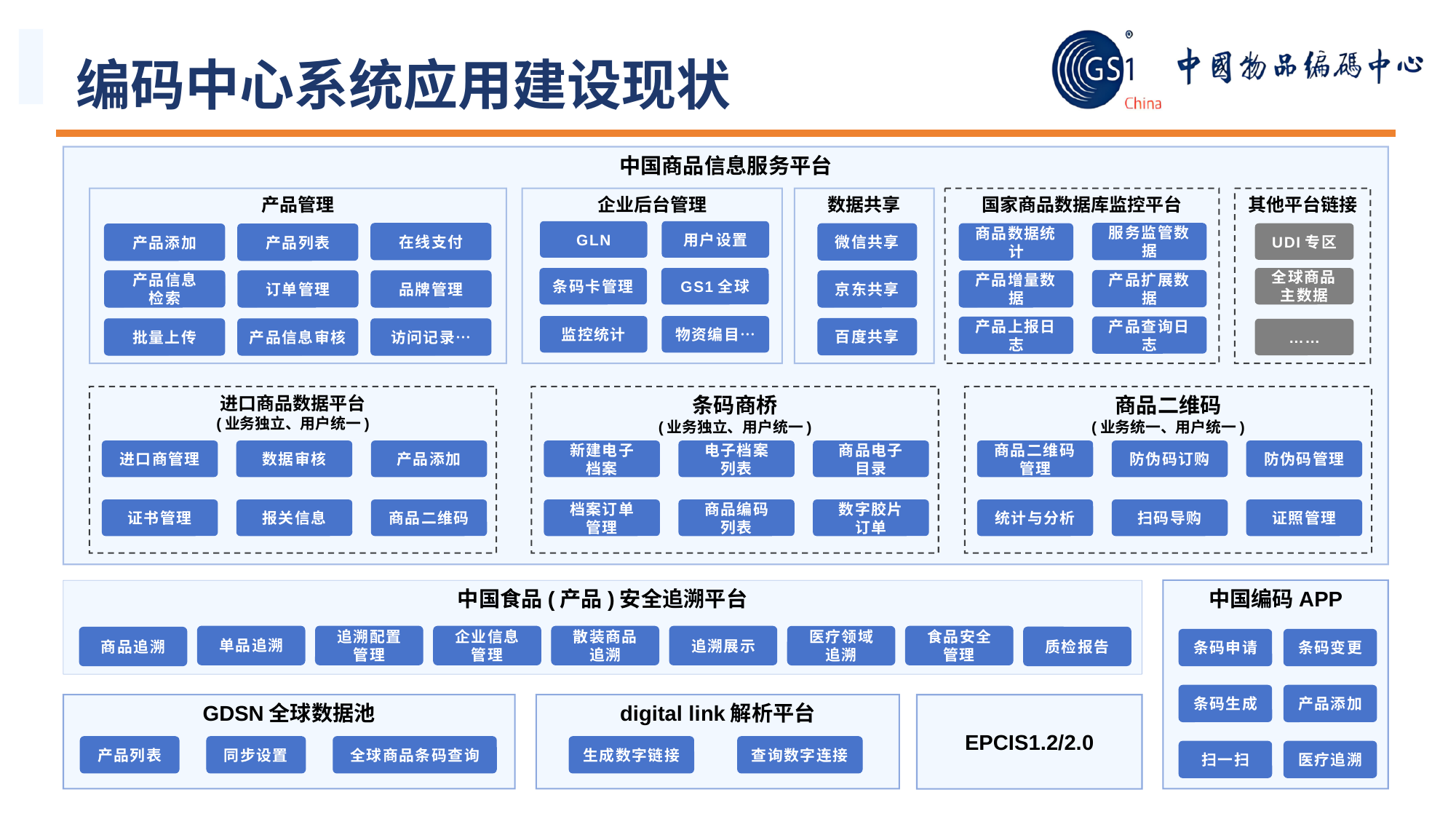

编码中心系统应用建设现状
中国商品信息服务平台
产品管理
企业后台管理
数据共享
国家商品数据库监控平台
其他平台链接
GLN
用户设置
在线支付
服务监管数据
UDI专区
微信共享
商品数据统计
产品添加
产品列表
条码卡管理
GS1全球
全球商品主数据
产品扩展数据
产品信息
检索
订单管理
品牌管理
京东共享
产品增量数据
监控统计
物资编目…
产品查询日志
产品上报日志
百度共享
批量上传
产品信息审核
访问记录…
……
进口商品数据平台
(业务独立、用户统一)

条码商桥
(业务独立、用户统一)
商品二维码
(业务统一、用户统一)

进口商管理
数据审核
产品添加
新建电子
档案
电子档案
列表
商品电子
目录
商品二维码管理
防伪码订购
防伪码管理
证书管理
报关信息
商品二维码
档案订单
管理
商品编码
列表
数字胶片
订单
统计与分析
扫码导购
证照管理
中国编码APP
中国食品(产品)安全追溯平台
单品追溯
追溯配置
管理
企业信息
管理
散装商品
追溯
追溯展示
食品安全
管理
医疗领域
追溯
质检报告
商品追溯
条码申请
条码变更
条码生成
产品添加
GDSN全球数据池
digital link解析平台
生成数字链接
查询数字连接
EPCIS1.2/2.0
产品列表
同步设置
全球商品条码查询
扫一扫
医疗追溯